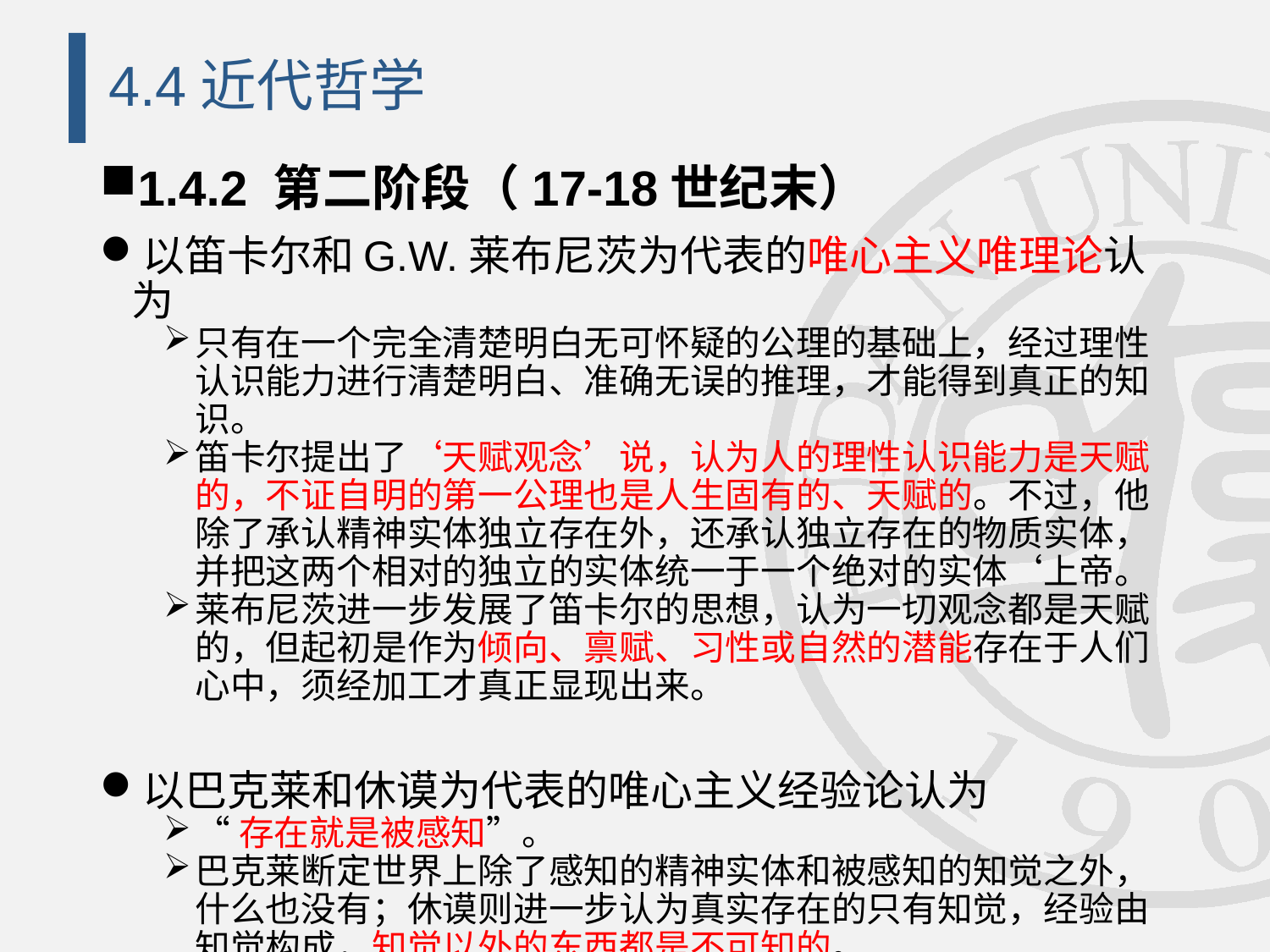

# 4.4近代哲学
1.4.2 第二阶段（17-18世纪末）
以笛卡尔和G.W.莱布尼茨为代表的唯心主义唯理论认为
只有在一个完全清楚明白无可怀疑的公理的基础上，经过理性认识能力进行清楚明白、准确无误的推理，才能得到真正的知识。
笛卡尔提出了‘天赋观念’说，认为人的理性认识能力是天赋的，不证自明的第一公理也是人生固有的、天赋的。不过，他除了承认精神实体独立存在外，还承认独立存在的物质实体，并把这两个相对的独立的实体统一于一个绝对的实体‘上帝。
莱布尼茨进一步发展了笛卡尔的思想，认为一切观念都是天赋的，但起初是作为倾向、禀赋、习性或自然的潜能存在于人们心中，须经加工才真正显现出来。

以巴克莱和休谟为代表的唯心主义经验论认为
“存在就是被感知”。
巴克莱断定世界上除了感知的精神实体和被感知的知觉之外，什么也没有；休谟则进一步认为真实存在的只有知觉，经验由知觉构成，知觉以外的东西都是不可知的。